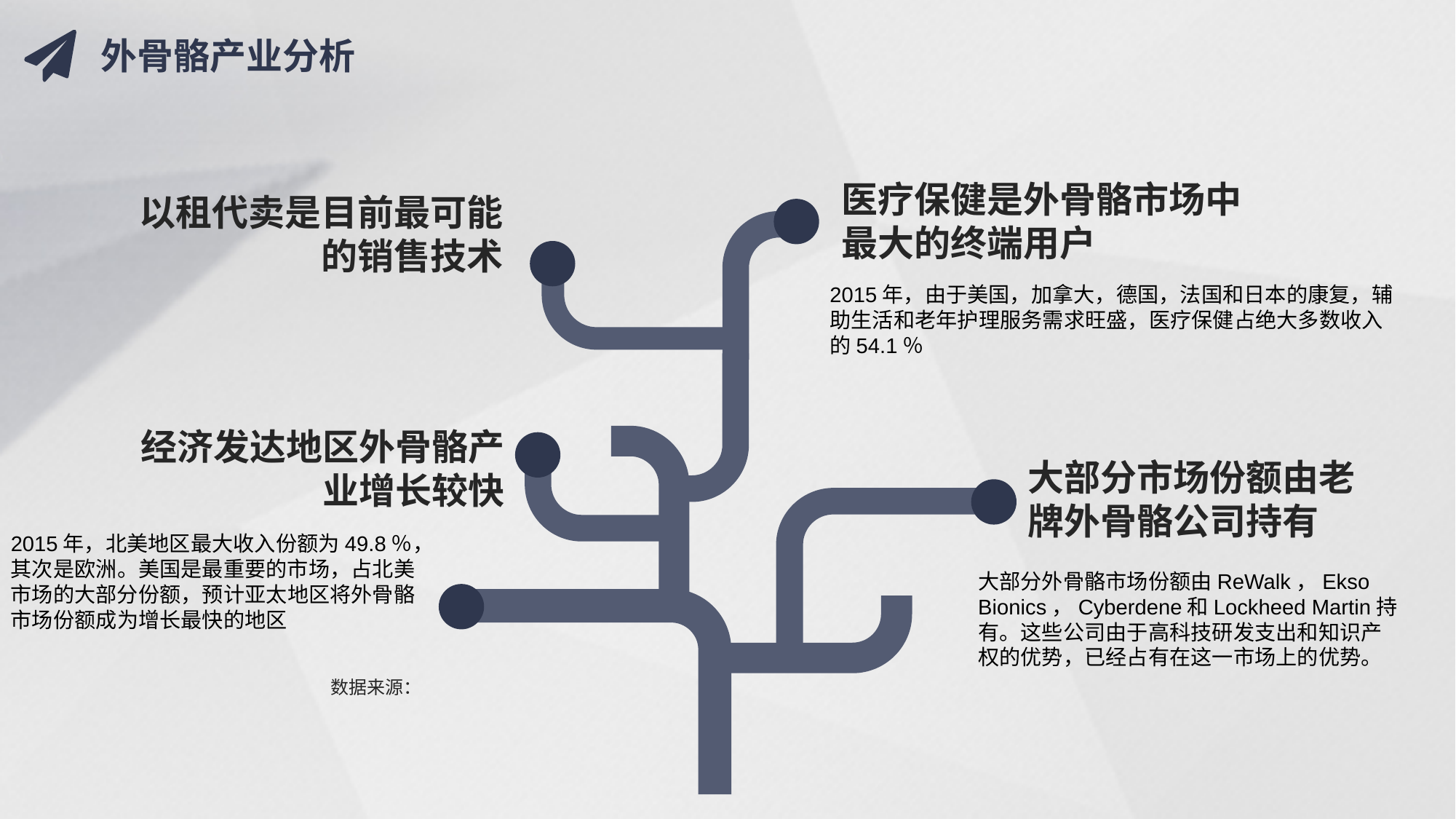

外骨骼产业分析
医疗保健是外骨骼市场中最大的终端用户
以租代卖是目前最可能的销售技术

2015年，由于美国，加拿大，德国，法国和日本的康复，辅助生活和老年护理服务需求旺盛，医疗保健占绝大多数收入的54.1％

经济发达地区外骨骼产业增长较快

大部分市场份额由老牌外骨骼公司持有

2015年，北美地区最大收入份额为49.8％，其次是欧洲。美国是最重要的市场，占北美市场的大部分份额，预计亚太地区将外骨骼市场份额成为增长最快的地区
大部分外骨骼市场份额由ReWalk，Ekso Bionics，Cyberdene和Lockheed Martin持有。这些公司由于高科技研发支出和知识产权的优势，已经占有在这一市场上的优势。

数据来源：